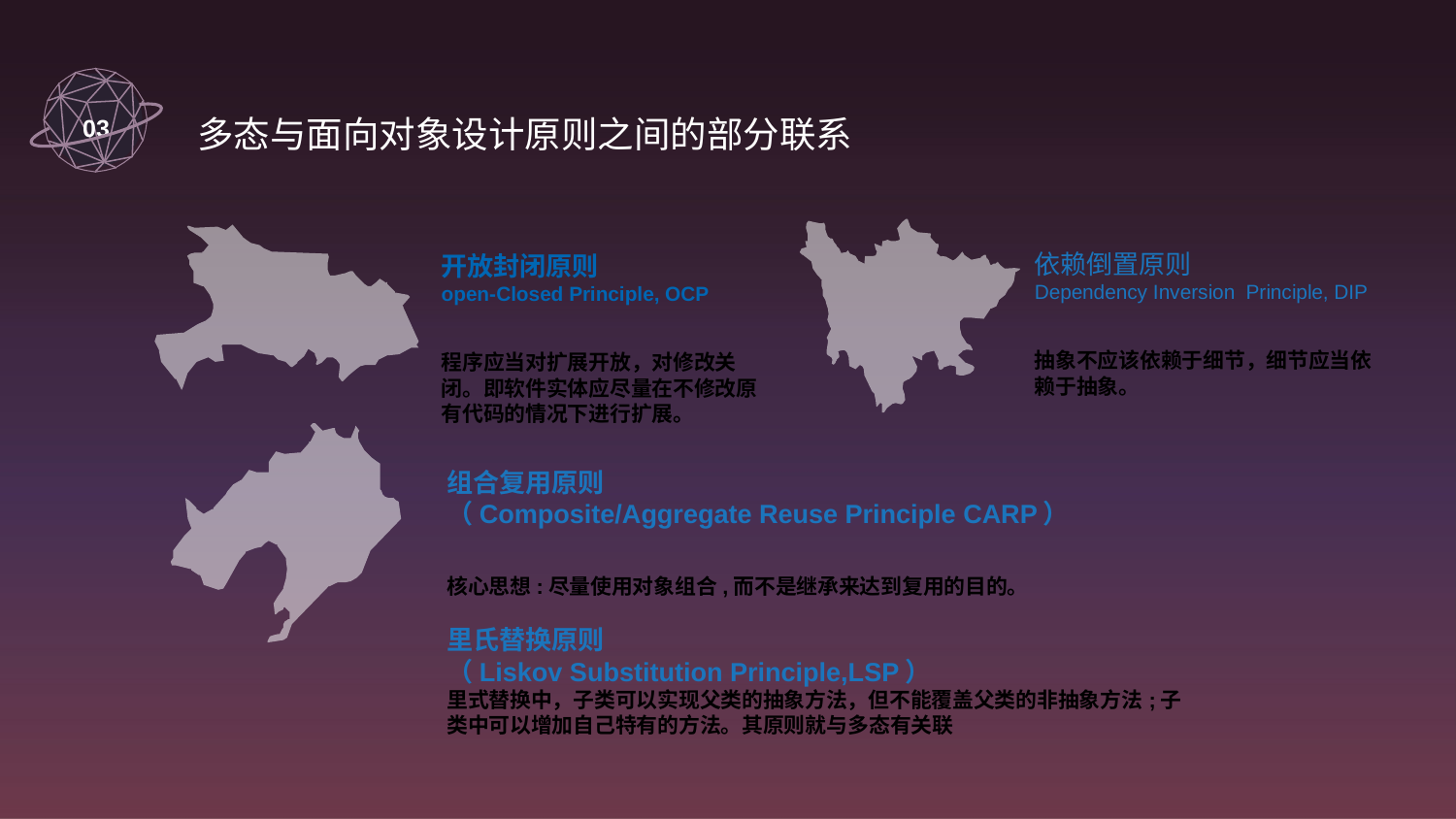

03

 多态与面向对象设计原则之间的部分联系

依赖倒置原则
Dependency Inversion  Principle, DIP
抽象不应该依赖于细节，细节应当依赖于抽象。
开放封闭原则
open-Closed Principle, OCP
程序应当对扩展开放，对修改关闭。即软件实体应尽量在不修改原有代码的情况下进行扩展。

组合复用原则
（Composite/Aggregate Reuse Principle CARP）
核心思想:尽量使用对象组合,而不是继承来达到复用的目的。

里氏替换原则
（Liskov Substitution Principle,LSP）
里式替换中，子类可以实现父类的抽象方法，但不能覆盖父类的非抽象方法;子类中可以增加自己特有的方法。其原则就与多态有关联